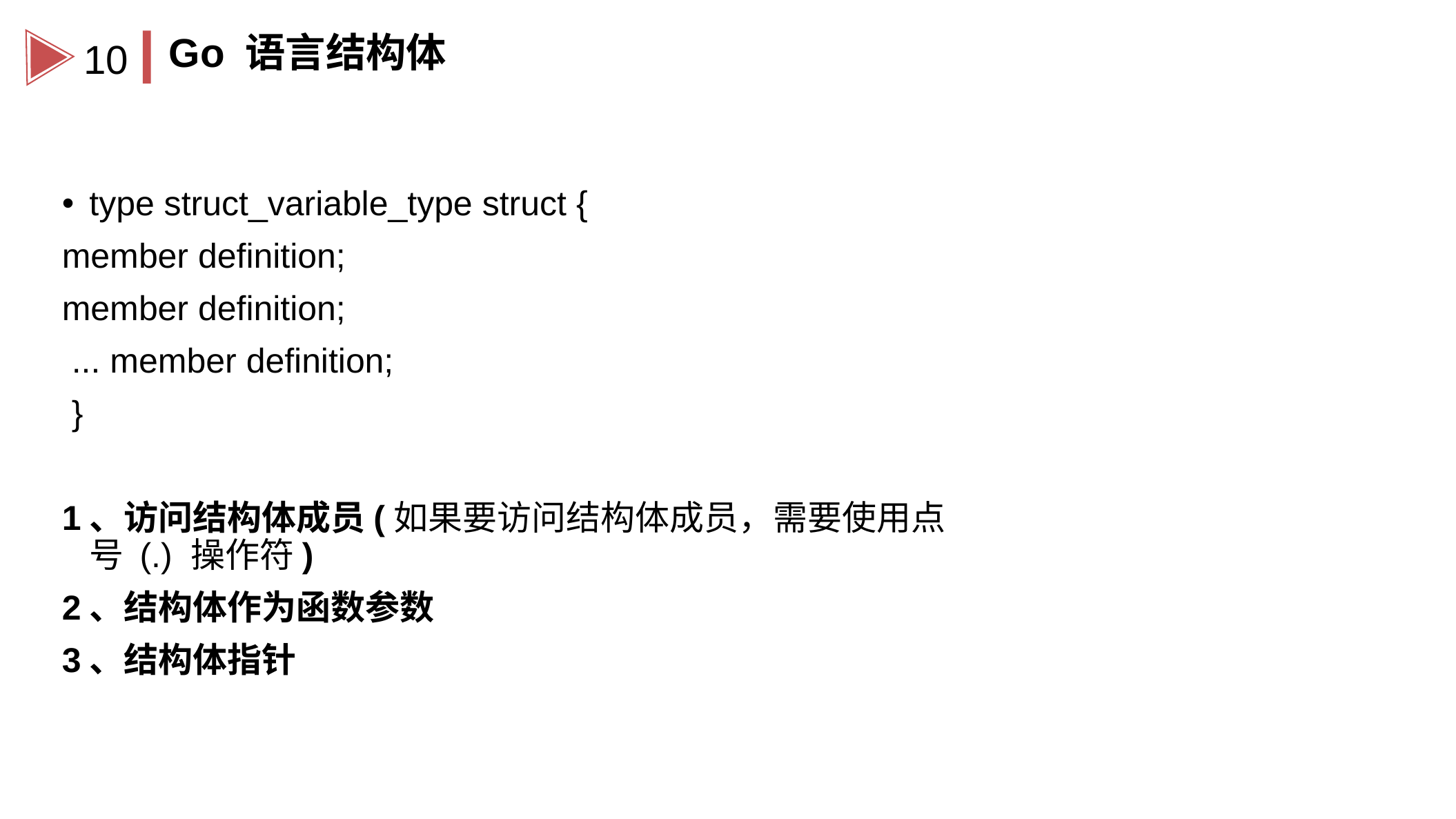

Go 语言结构体
10

type struct_variable_type struct {
member definition;
member definition;
 ... member definition;
 }

1、访问结构体成员(如果要访问结构体成员，需要使用点号 (.) 操作符)
2、结构体作为函数参数
3、结构体指针